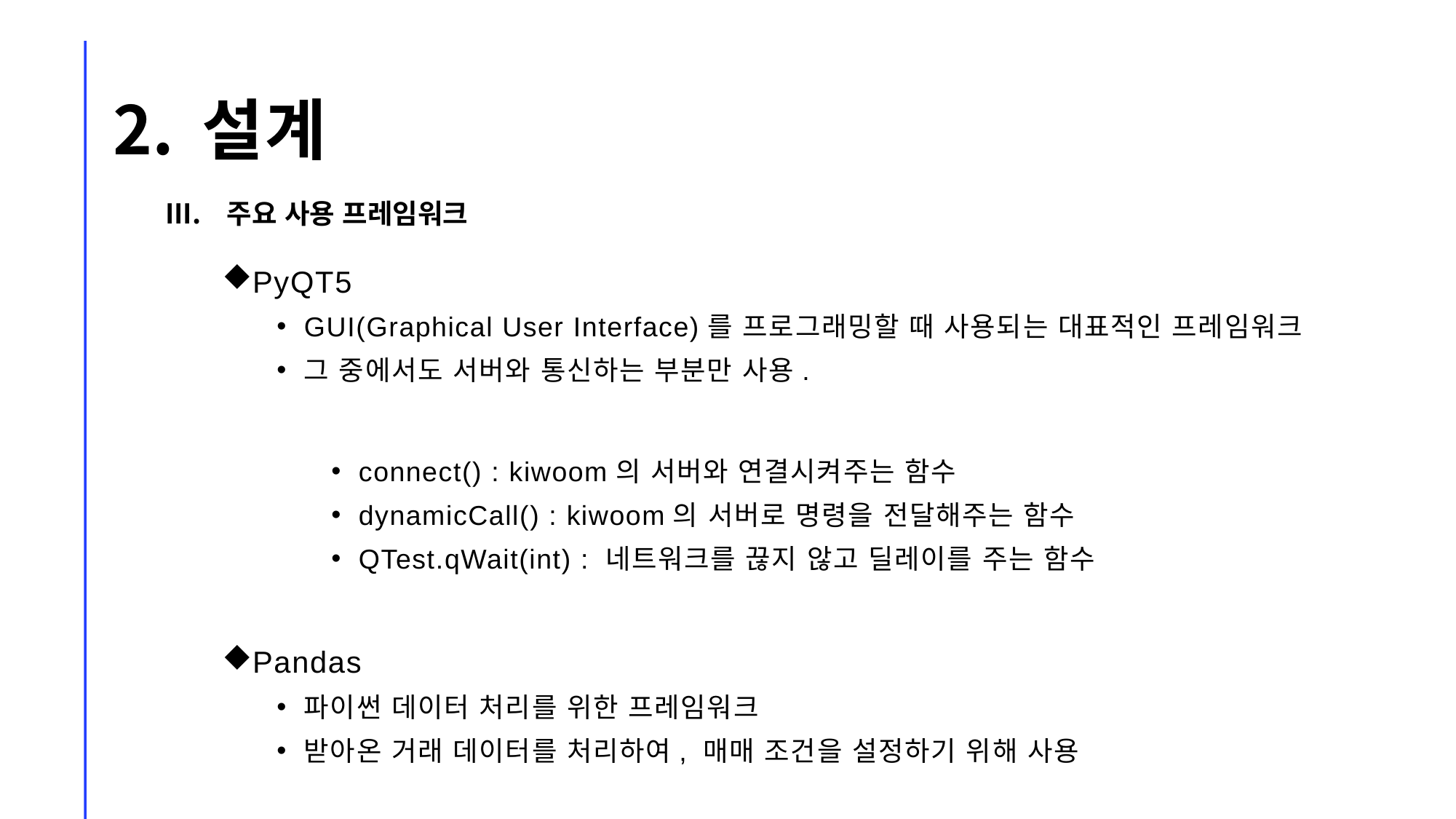

# 설계
주요 사용 프레임워크
PyQT5
GUI(Graphical User Interface)를 프로그래밍할 때 사용되는 대표적인 프레임워크
그 중에서도 서버와 통신하는 부분만 사용.

connect() : kiwoom의 서버와 연결시켜주는 함수
dynamicCall() : kiwoom의 서버로 명령을 전달해주는 함수
QTest.qWait(int) : 네트워크를 끊지 않고 딜레이를 주는 함수

Pandas
파이썬 데이터 처리를 위한 프레임워크
받아온 거래 데이터를 처리하여, 매매 조건을 설정하기 위해 사용